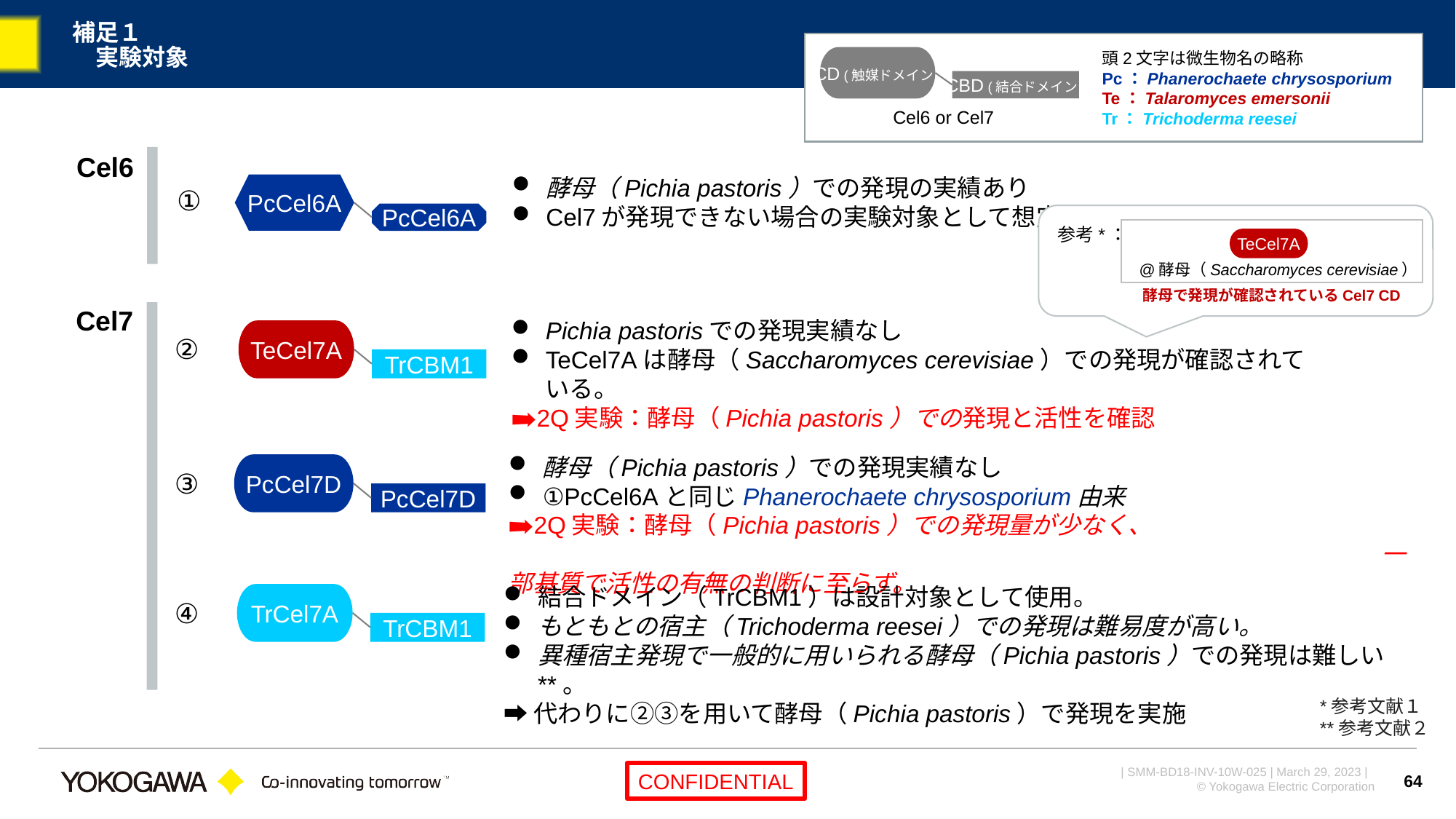

# 補足１ 　実験対象
頭2文字は微生物名の略称
Pc：Phanerochaete chrysosporium
Te：Talaromyces emersonii
Tr：Trichoderma reesei
CD (触媒ドメイン)
CBD (結合ドメイン)
Cel6 or Cel7

Cel6

酵母（Pichia pastoris）での発現の実績あり
Cel7が発現できない場合の実験対象として想定
PcCel6A
PcCel6A
①

参考*：

@酵母（Saccharomyces cerevisiae）
TeCel7A
酵母で発現が確認されているCel7 CD
Cel7

Pichia pastorisでの発現実績なし
TeCel7Aは酵母（Saccharomyces cerevisiae）での発現が確認されている。
➡2Q実験：酵母（Pichia pastoris）での発現と活性を確認
TeCel7A
TrCBM1
②
酵母（Pichia pastoris）での発現実績なし
①PcCel6Aと同じPhanerochaete chrysosporium由来
➡2Q実験：酵母（Pichia pastoris）での発現量が少なく、
								一部基質で活性の有無の判断に至らず。
PcCel7D
PcCel7D
③

結合ドメイン（TrCBM1）は設計対象として使用。
もともとの宿主（Trichoderma reesei）での発現は難易度が高い。
異種宿主発現で一般的に用いられる酵母（Pichia pastoris）での発現は難しい**。
➡代わりに②③を用いて酵母（Pichia pastoris）で発現を実施

TrCel7A
TrCBM1
④
*参考文献１
**参考文献２
64